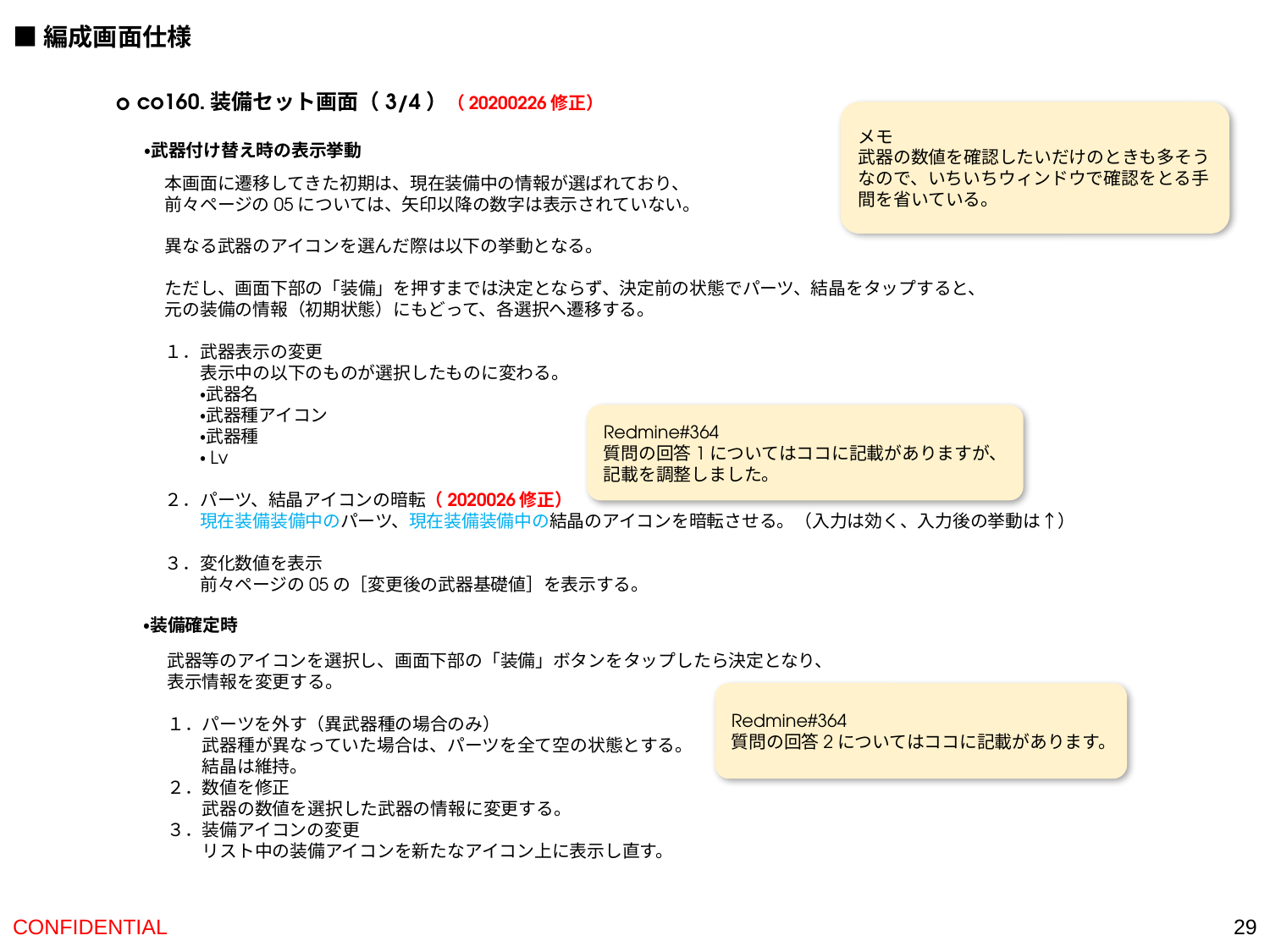

■編成画面仕様
○ co160.装備セット画面（3/4）（20200226修正）
メモ
武器の数値を確認したいだけのときも多そうなので、いちいちウィンドウで確認をとる手間を省いている。
・武器付け替え時の表示挙動
本画面に遷移してきた初期は、現在装備中の情報が選ばれており、
前々ページの05については、矢印以降の数字は表示されていない。

異なる武器のアイコンを選んだ際は以下の挙動となる。

ただし、画面下部の「装備」を押すまでは決定とならず、決定前の状態でパーツ、結晶をタップすると、
元の装備の情報（初期状態）にもどって、各選択へ遷移する。

１．武器表示の変更
　　表示中の以下のものが選択したものに変わる。
　　・武器名
　　・武器種アイコン
　　・武器種
　　・Lv

２．パーツ、結晶アイコンの暗転（2020026修正）
　　現在装備装備中のパーツ、現在装備装備中の結晶のアイコンを暗転させる。（入力は効く、入力後の挙動は↑）

３．変化数値を表示
　　前々ページの05の［変更後の武器基礎値］を表示する。
Redmine#364
質問の回答1についてはココに記載がありますが、記載を調整しました。
・装備確定時
武器等のアイコンを選択し、画面下部の「装備」ボタンをタップしたら決定となり、
表示情報を変更する。

１．パーツを外す（異武器種の場合のみ）
　　武器種が異なっていた場合は、パーツを全て空の状態とする。
　　結晶は維持。
２．数値を修正
　　武器の数値を選択した武器の情報に変更する。
３．装備アイコンの変更
　　リスト中の装備アイコンを新たなアイコン上に表示し直す。
Redmine#364
質問の回答2についてはココに記載があります。
29
CONFIDENTIAL